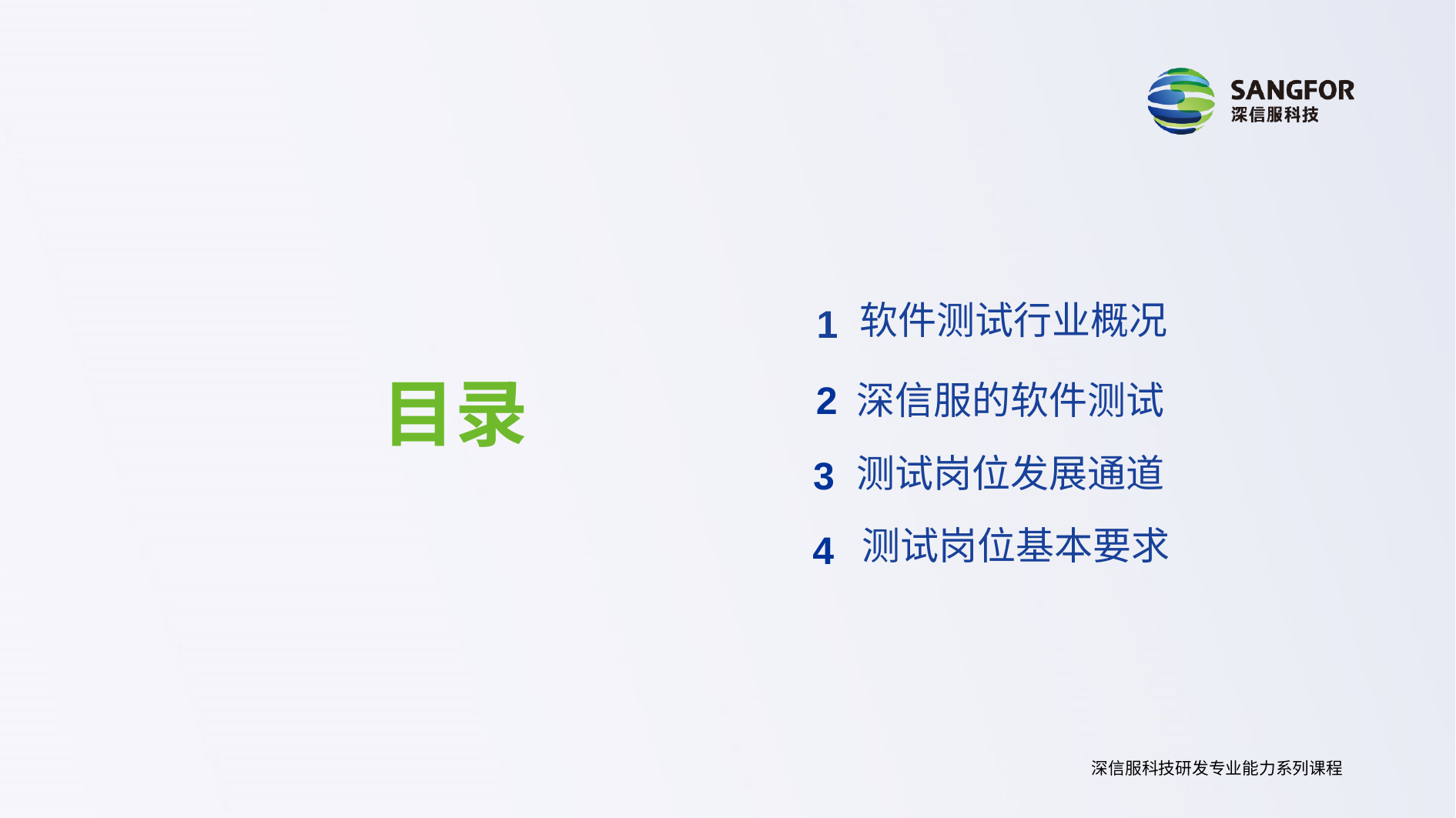

软件测试行业概况
1

目录
2

深信服的软件测试
测试岗位发展通道
3

测试岗位基本要求
4